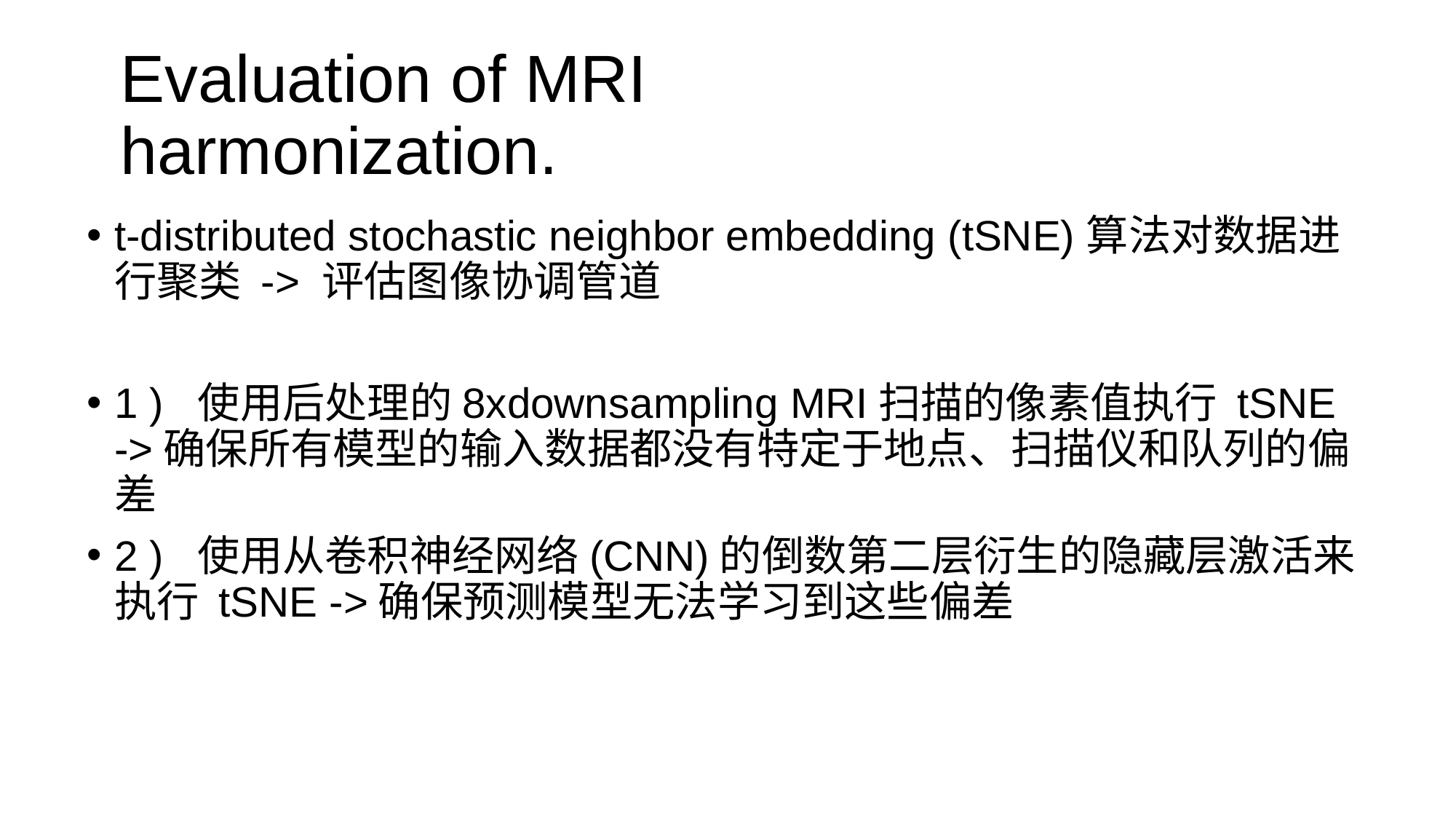

# Evaluation of MRI harmonization.
t-distributed stochastic neighbor embedding (tSNE)算法对数据进行聚类 -> 评估图像协调管道

1 )  使用后处理的8xdownsampling MRI扫描的像素值执行 tSNE ->确保所有模型的输入数据都没有特定于地点、扫描仪和队列的偏差
2 )  使用从卷积神经网络(CNN)的倒数第二层衍生的隐藏层激活来执行 tSNE ->确保预测模型无法学习到这些偏差